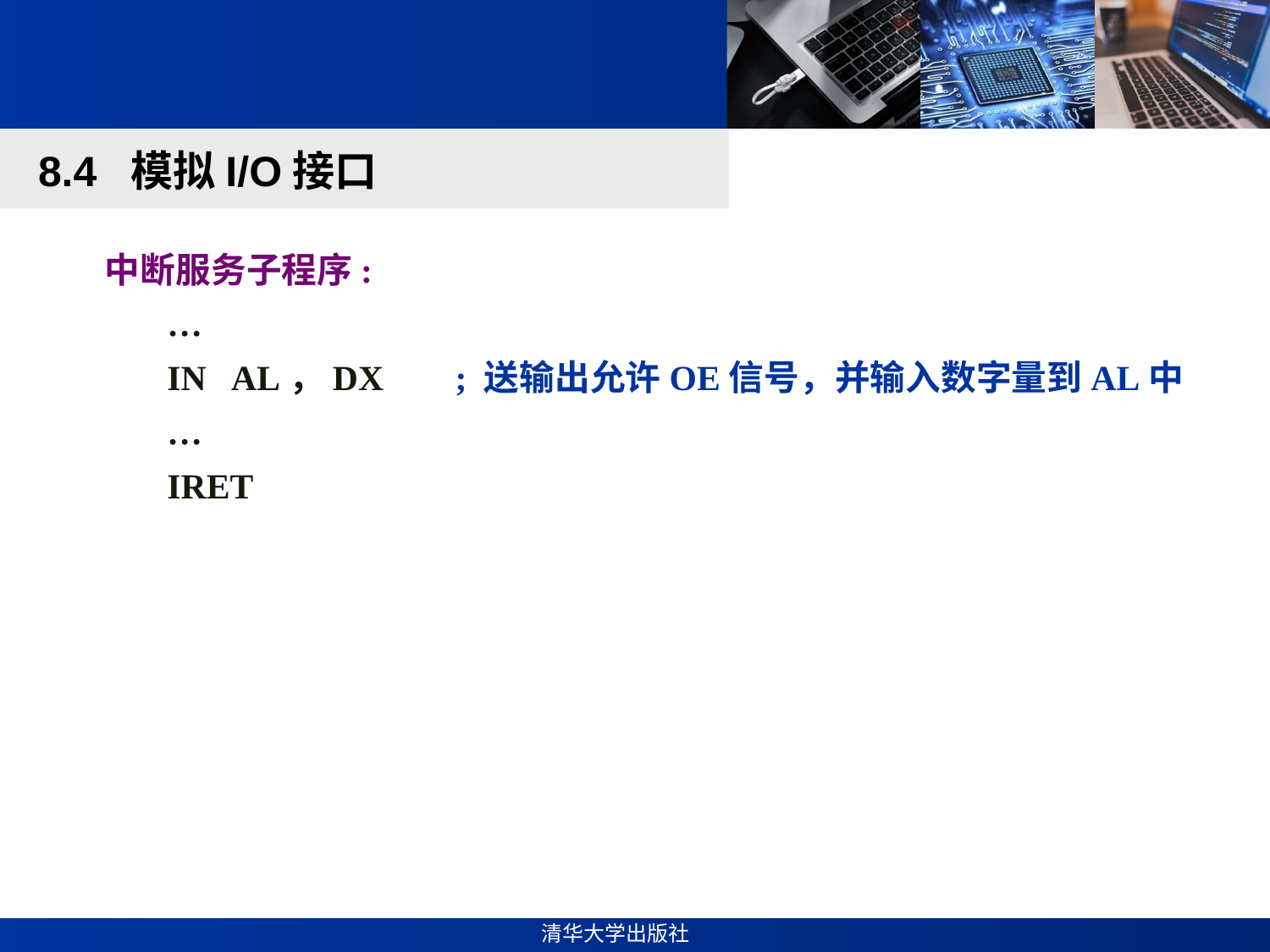

#
8.4  模拟I/O接口
中断服务子程序:
       …
       IN   AL，DX        ; 送输出允许OE信号，并输入数字量到AL中
       …
       IRET